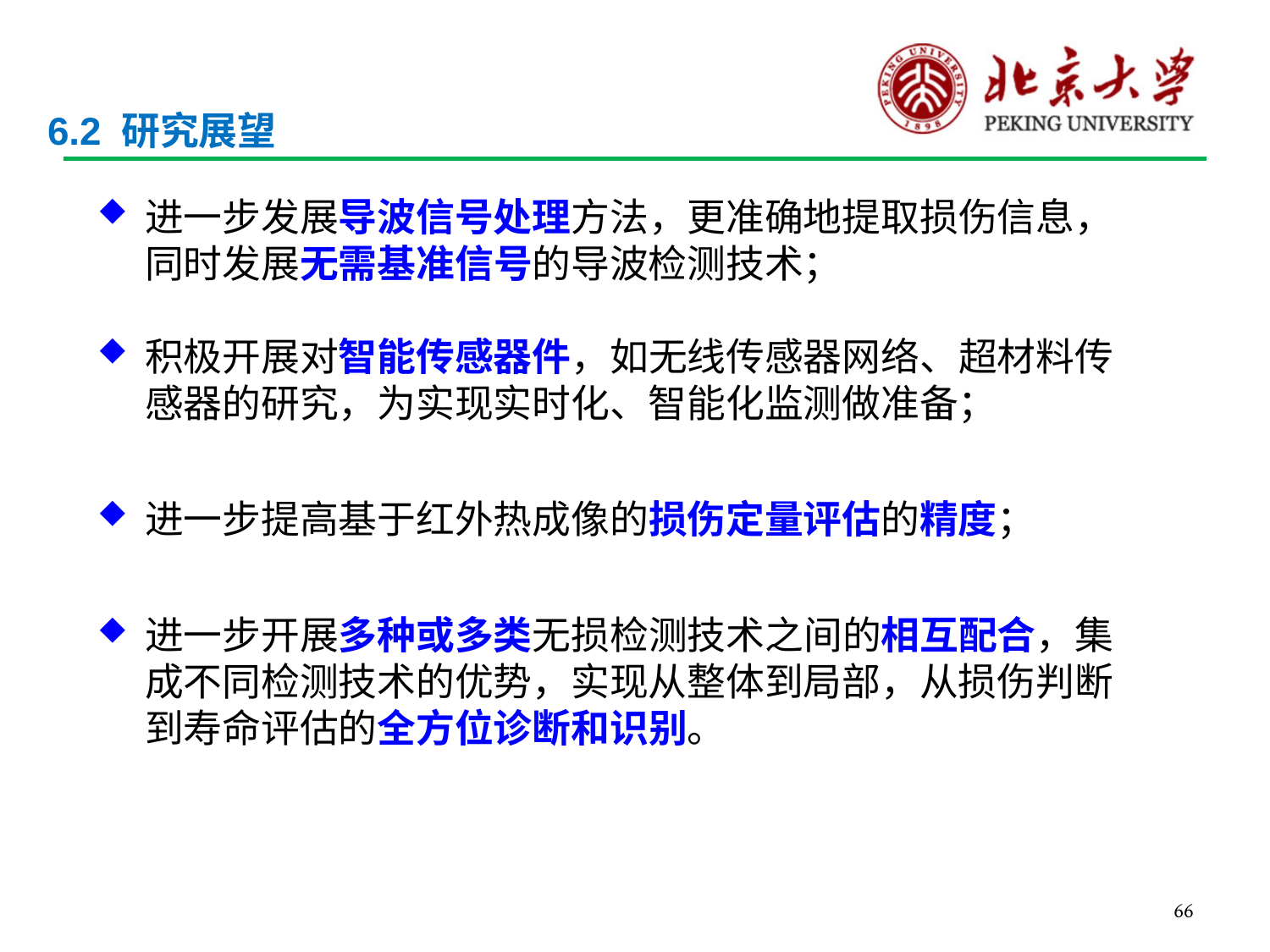

6.2 研究展望
进一步发展导波信号处理方法，更准确地提取损伤信息，同时发展无需基准信号的导波检测技术；

积极开展对智能传感器件，如无线传感器网络、超材料传感器的研究，为实现实时化、智能化监测做准备；

进一步提高基于红外热成像的损伤定量评估的精度；

进一步开展多种或多类无损检测技术之间的相互配合，集成不同检测技术的优势，实现从整体到局部，从损伤判断到寿命评估的全方位诊断和识别。
66